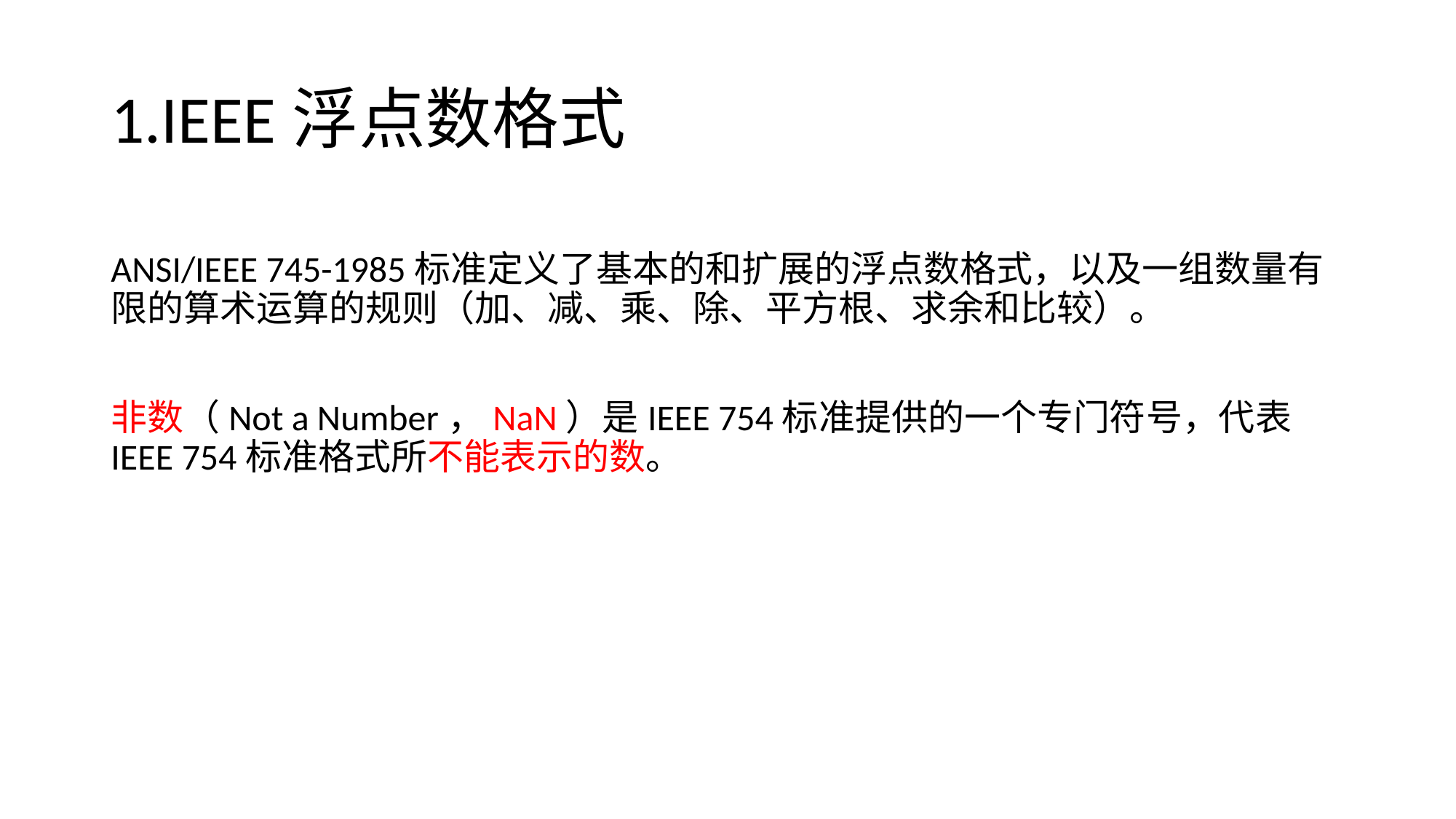

# 1.IEEE浮点数格式

ANSI/IEEE 745-1985标准定义了基本的和扩展的浮点数格式，以及一组数量有限的算术运算的规则（加、减、乘、除、平方根、求余和比较）。

非数（Not a Number，NaN）是IEEE 754标准提供的一个专门符号，代表IEEE 754标准格式所不能表示的数。